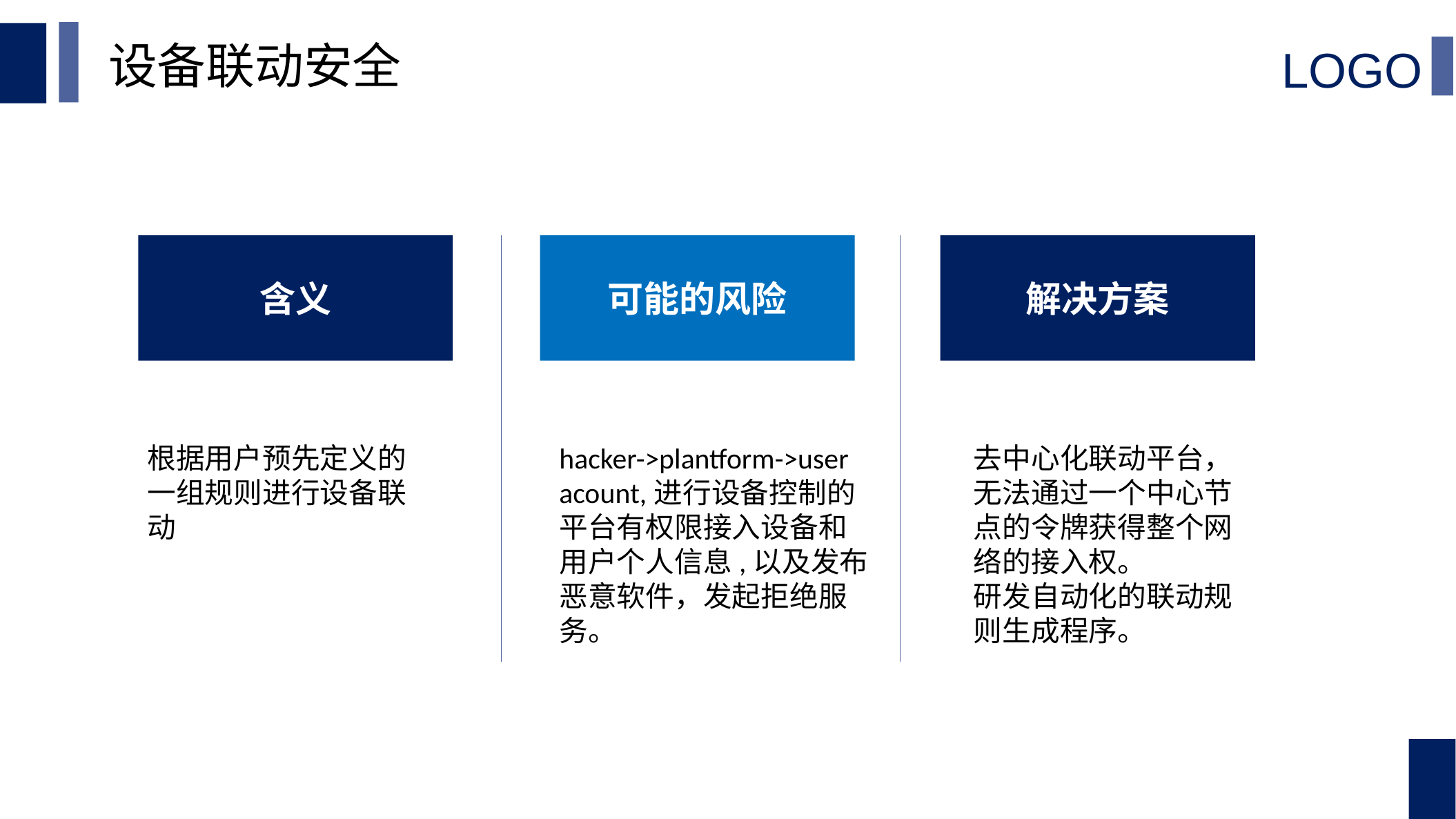

设备联动安全
解决方案
含义
可能的风险

根据用户预先定义的一组规则进行设备联动

hacker->plantform->user acount,进行设备控制的平台有权限接入设备和用户个人信息,以及发布恶意软件，发起拒绝服务。
去中心化联动平台，无法通过一个中心节点的令牌获得整个网络的接入权。
研发自动化的联动规则生成程序。